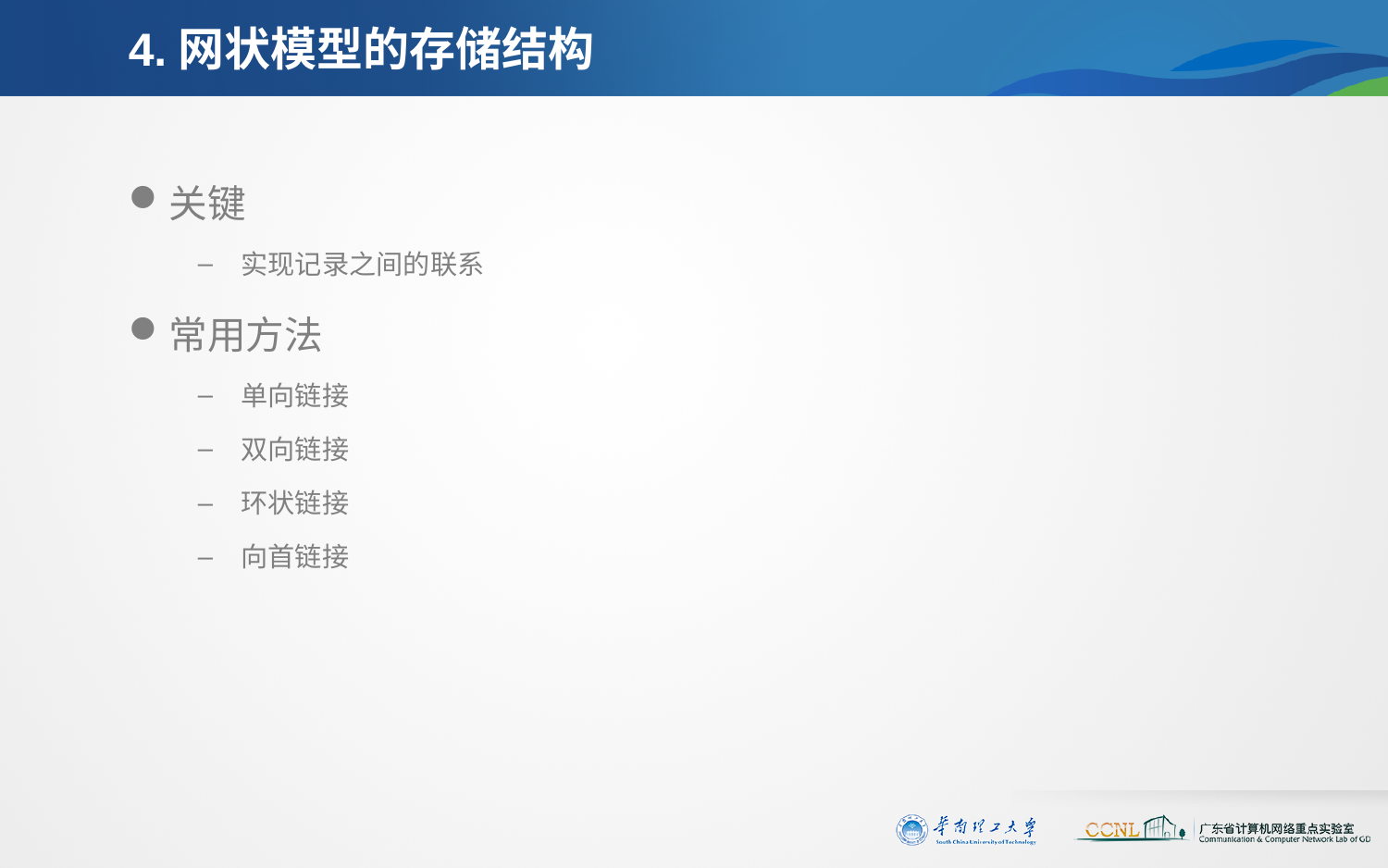

# 4.网状模型的存储结构
关键
实现记录之间的联系
常用方法
单向链接
双向链接
环状链接
向首链接